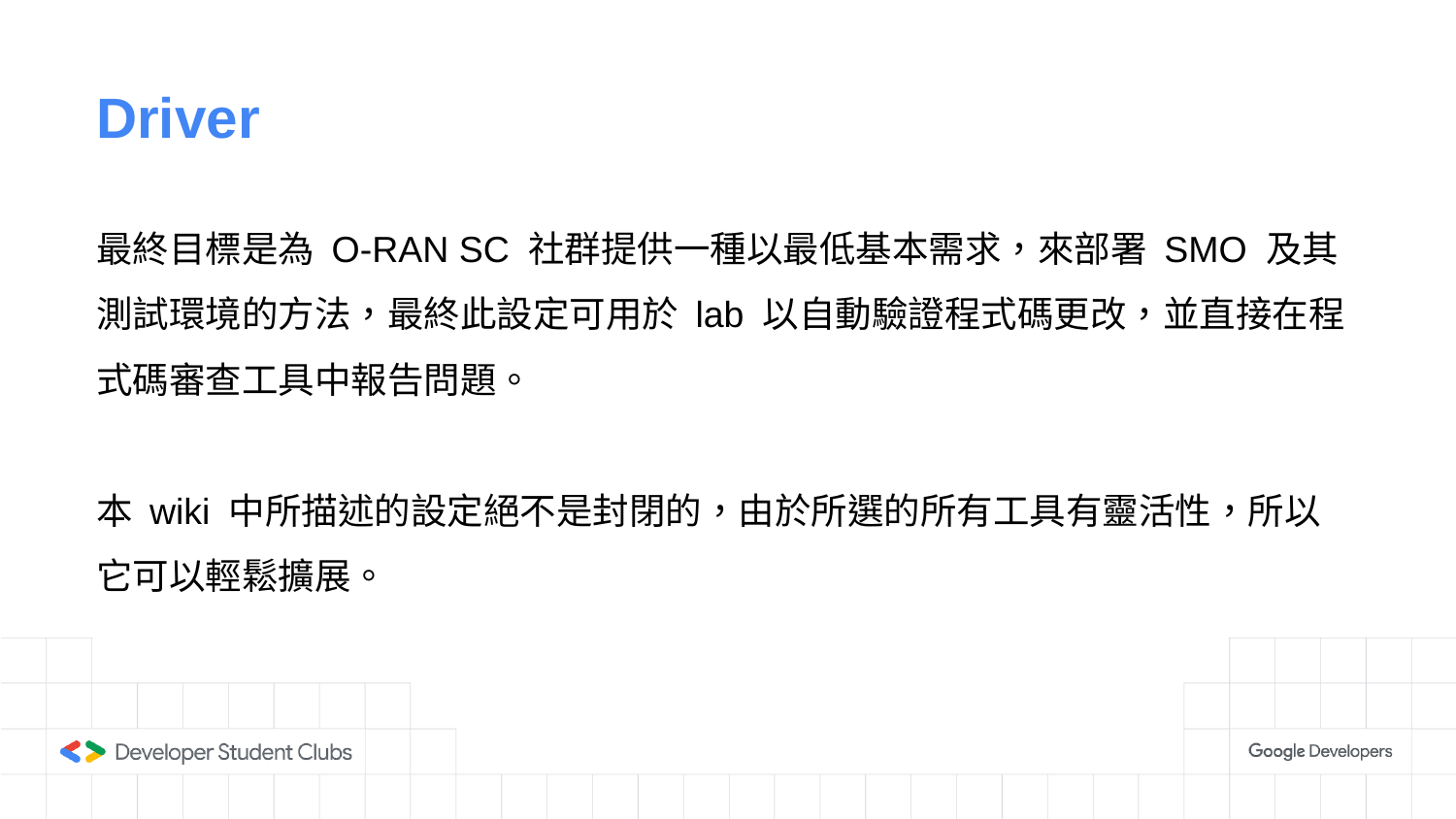

# Driver
最終目標是為 O-RAN SC 社群提供一種以最低基本需求，來部署 SMO 及其測試環境的方法，最終此設定可用於 lab 以自動驗證程式碼更改，並直接在程式碼審查工具中報告問題。

本 wiki 中所描述的設定絕不是封閉的，由於所選的所有工具有靈活性，所以它可以輕鬆擴展。